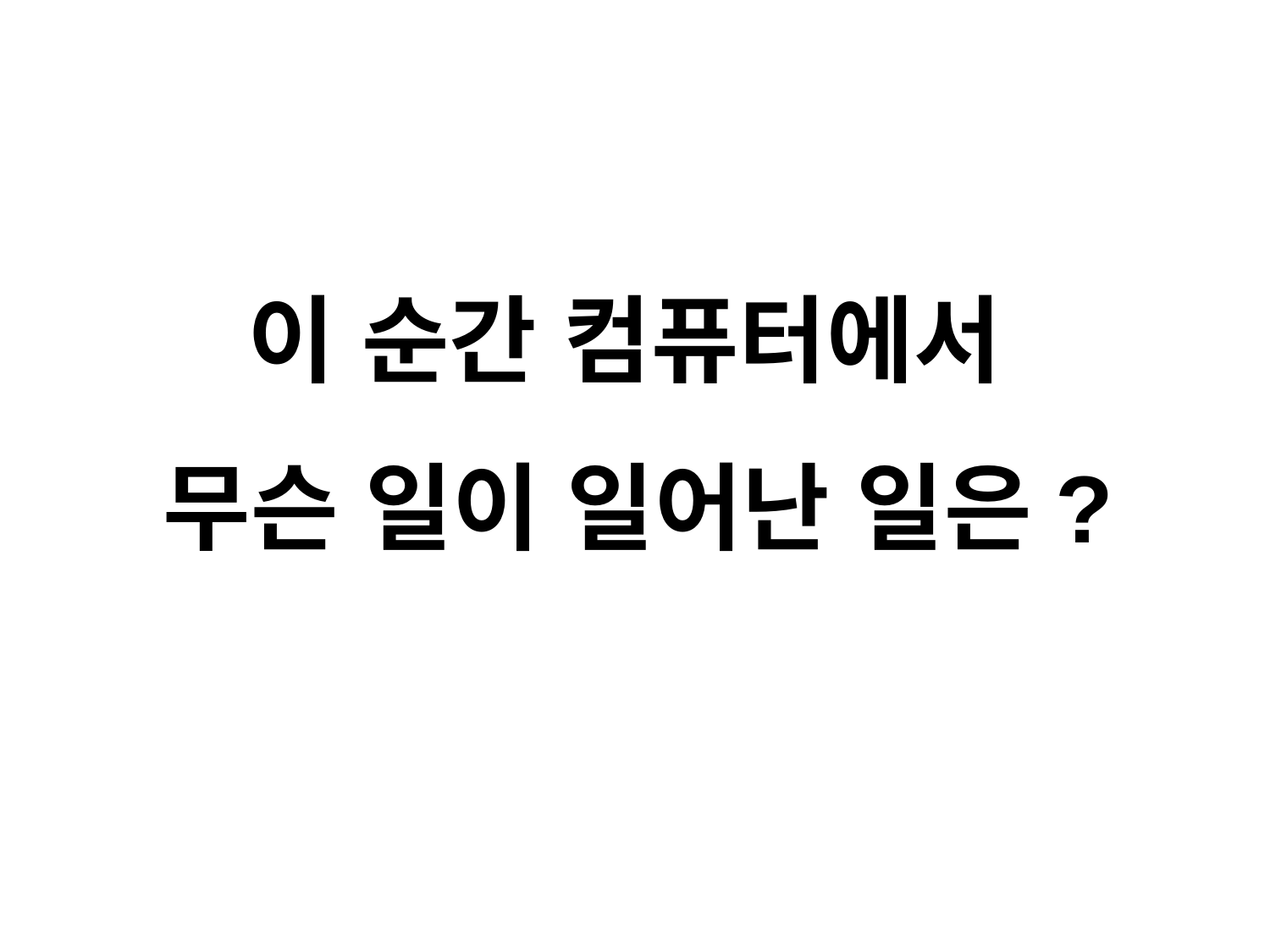

이 순간 컴퓨터에서
무슨 일이 일어난 일은?